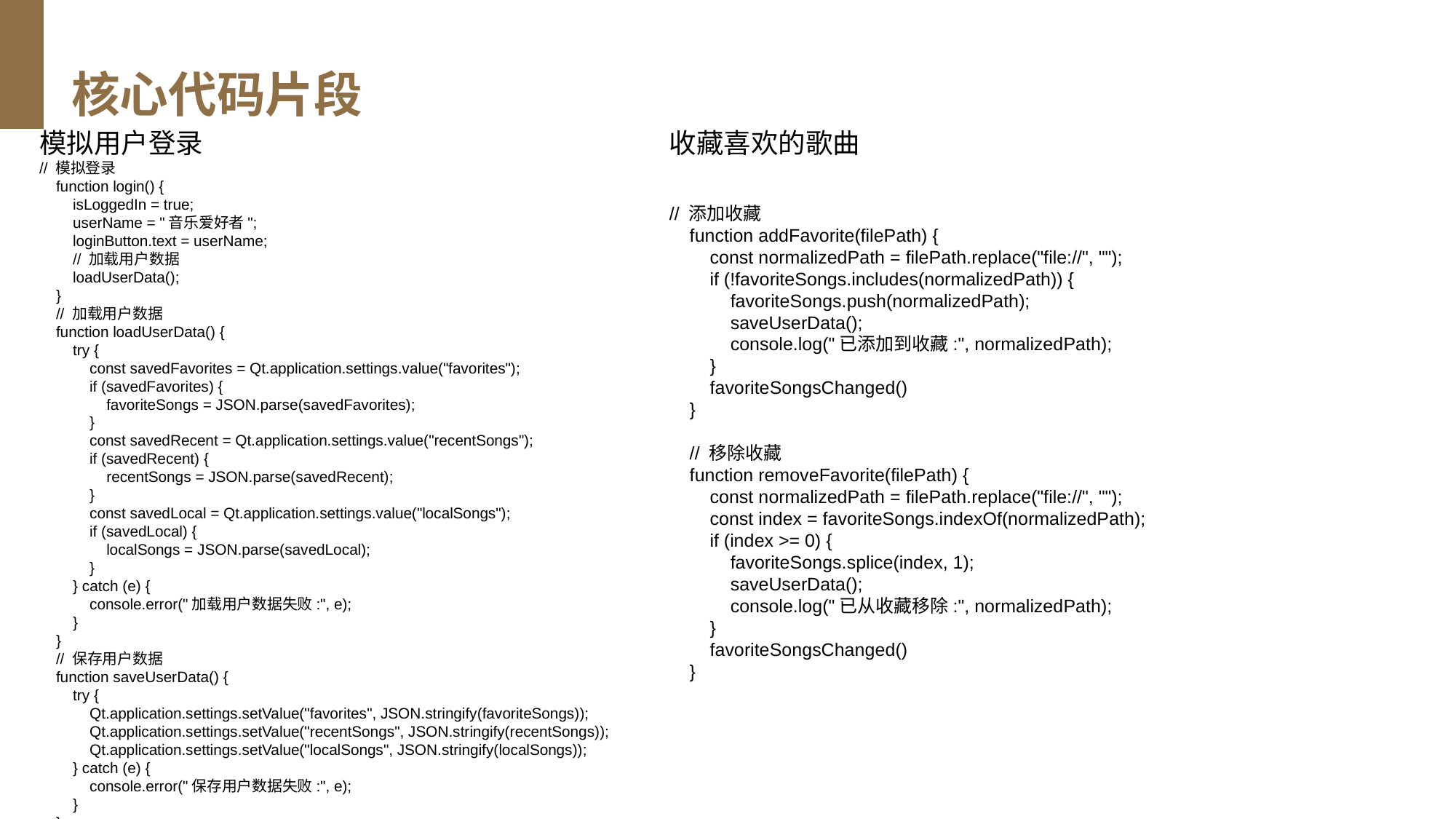

核心代码片段
模拟用户登录
// 模拟登录
    function login() {
        isLoggedIn = true;
        userName = "音乐爱好者";
        loginButton.text = userName;
        // 加载用户数据
        loadUserData();
    }
    // 加载用户数据
    function loadUserData() {
        try {
            const savedFavorites = Qt.application.settings.value("favorites");
            if (savedFavorites) {
                favoriteSongs = JSON.parse(savedFavorites);
            }
            const savedRecent = Qt.application.settings.value("recentSongs");
            if (savedRecent) {
                recentSongs = JSON.parse(savedRecent);
            }
            const savedLocal = Qt.application.settings.value("localSongs");
            if (savedLocal) {
                localSongs = JSON.parse(savedLocal);
            }
        } catch (e) {
            console.error("加载用户数据失败:", e);
        }
    }
    // 保存用户数据
    function saveUserData() {
        try {
            Qt.application.settings.setValue("favorites", JSON.stringify(favoriteSongs));
            Qt.application.settings.setValue("recentSongs", JSON.stringify(recentSongs));
            Qt.application.settings.setValue("localSongs", JSON.stringify(localSongs));
        } catch (e) {
            console.error("保存用户数据失败:", e);
        }
    }
收藏喜欢的歌曲

// 添加收藏
    function addFavorite(filePath) {
        const normalizedPath = filePath.replace("file://", "");
        if (!favoriteSongs.includes(normalizedPath)) {
            favoriteSongs.push(normalizedPath);
            saveUserData();
            console.log("已添加到收藏:", normalizedPath);
        }
        favoriteSongsChanged()
    }

    // 移除收藏
    function removeFavorite(filePath) {
        const normalizedPath = filePath.replace("file://", "");
        const index = favoriteSongs.indexOf(normalizedPath);
        if (index >= 0) {
            favoriteSongs.splice(index, 1);
            saveUserData();
            console.log("已从收藏移除:", normalizedPath);
        }
        favoriteSongsChanged()
    }